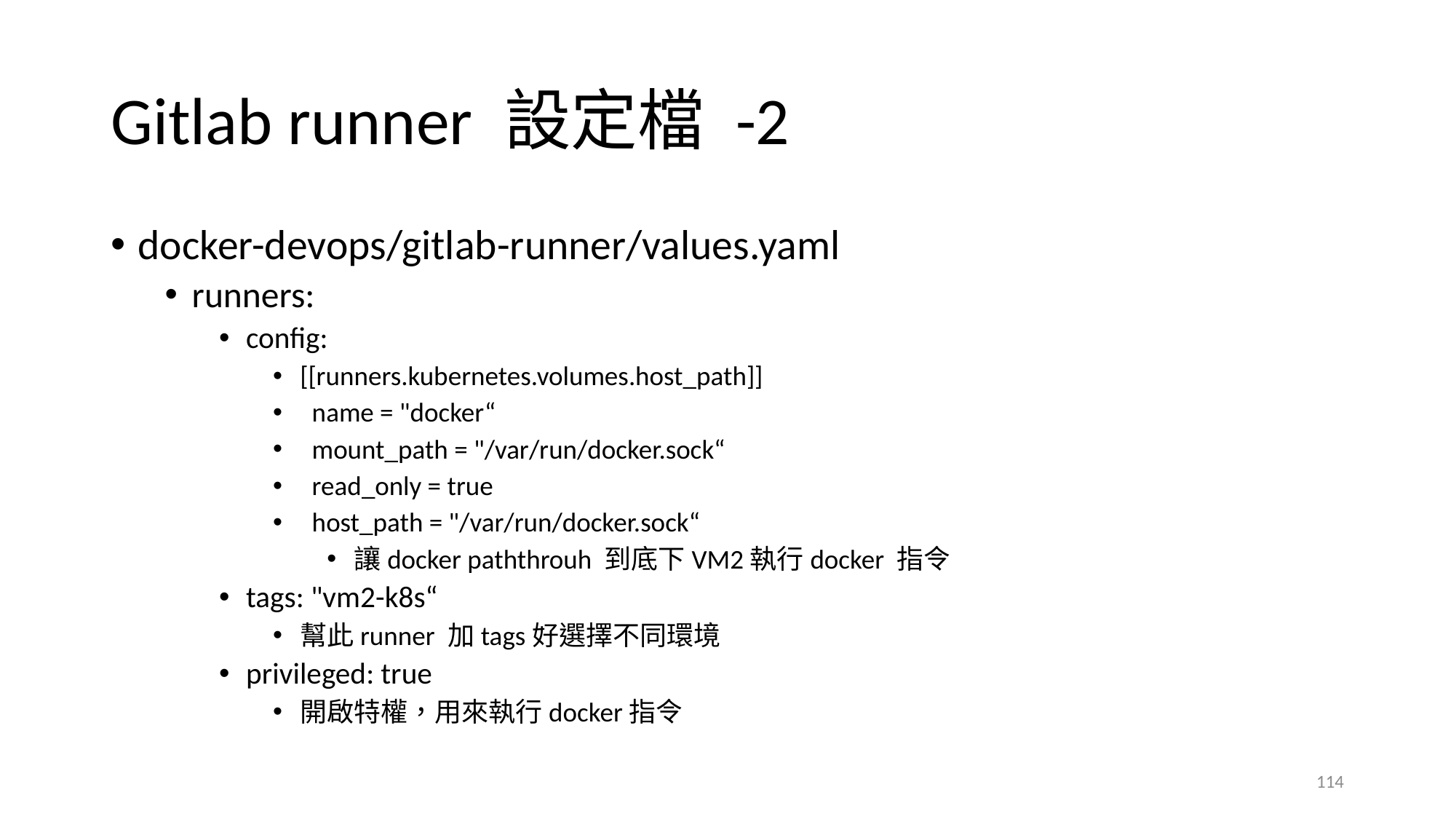

# Gitlab runner 設定檔 -2
docker-devops/gitlab-runner/values.yaml
runners:
config:
[[runners.kubernetes.volumes.host_path]]
  name = "docker“
  mount_path = "/var/run/docker.sock“
  read_only = true
  host_path = "/var/run/docker.sock“
讓docker paththrouh 到底下VM2執行docker 指令
tags: "vm2-k8s“
幫此runner 加tags好選擇不同環境
privileged: true
開啟特權，用來執行docker指令

114